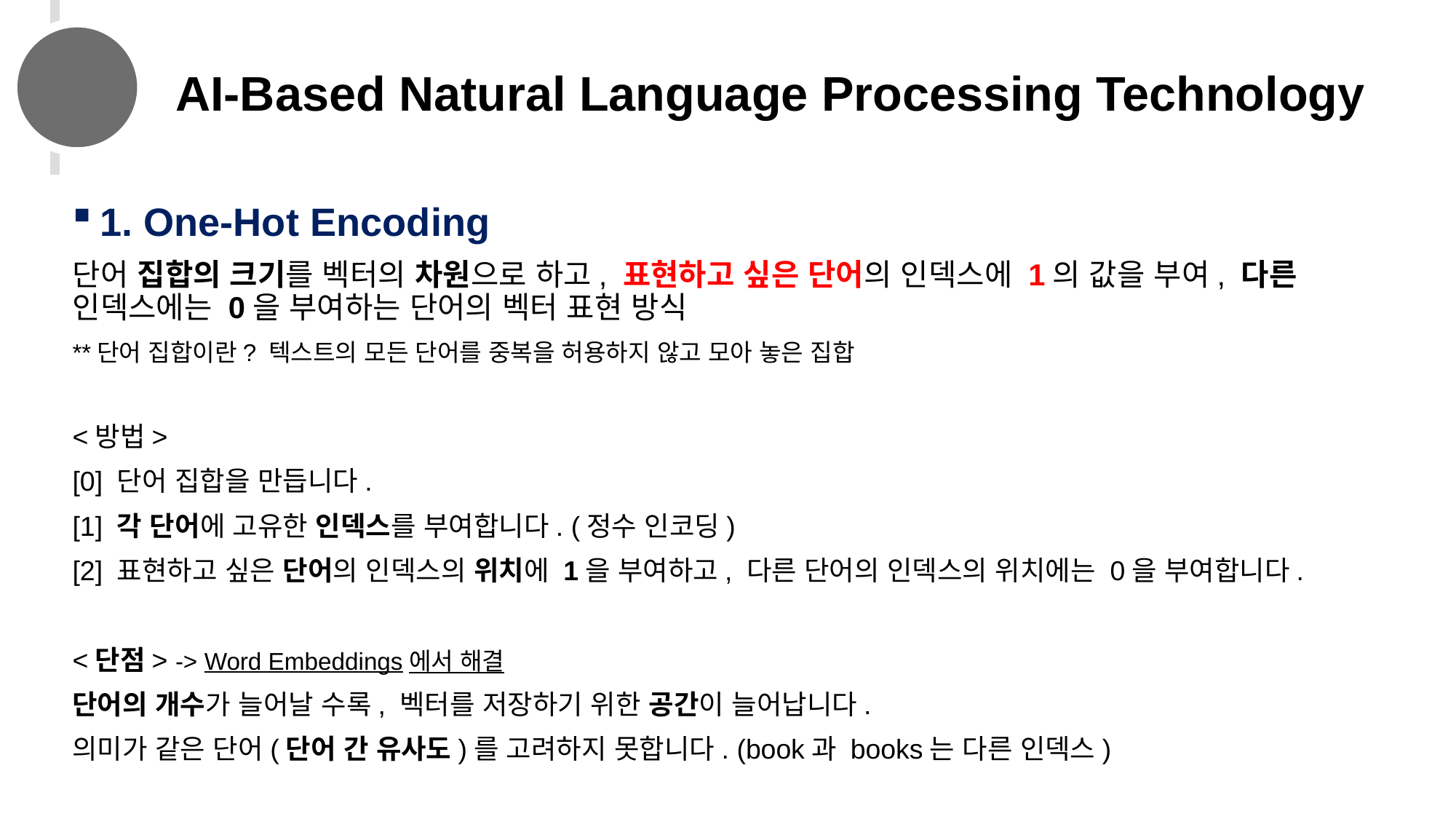

# AI-Based Natural Language Processing Technology
1. One-Hot Encoding
단어 집합의 크기를 벡터의 차원으로 하고, 표현하고 싶은 단어의 인덱스에 1의 값을 부여, 다른 인덱스에는 0을 부여하는 단어의 벡터 표현 방식
**단어 집합이란? 텍스트의 모든 단어를 중복을 허용하지 않고 모아 놓은 집합

<방법>
[0] 단어 집합을 만듭니다.
[1] 각 단어에 고유한 인덱스를 부여합니다. (정수 인코딩)
[2] 표현하고 싶은 단어의 인덱스의 위치에 1을 부여하고, 다른 단어의 인덱스의 위치에는 0을 부여합니다.

<단점> -> Word Embeddings에서 해결
단어의 개수가 늘어날 수록, 벡터를 저장하기 위한 공간이 늘어납니다.
의미가 같은 단어(단어 간 유사도)를 고려하지 못합니다. (book과 books는 다른 인덱스)